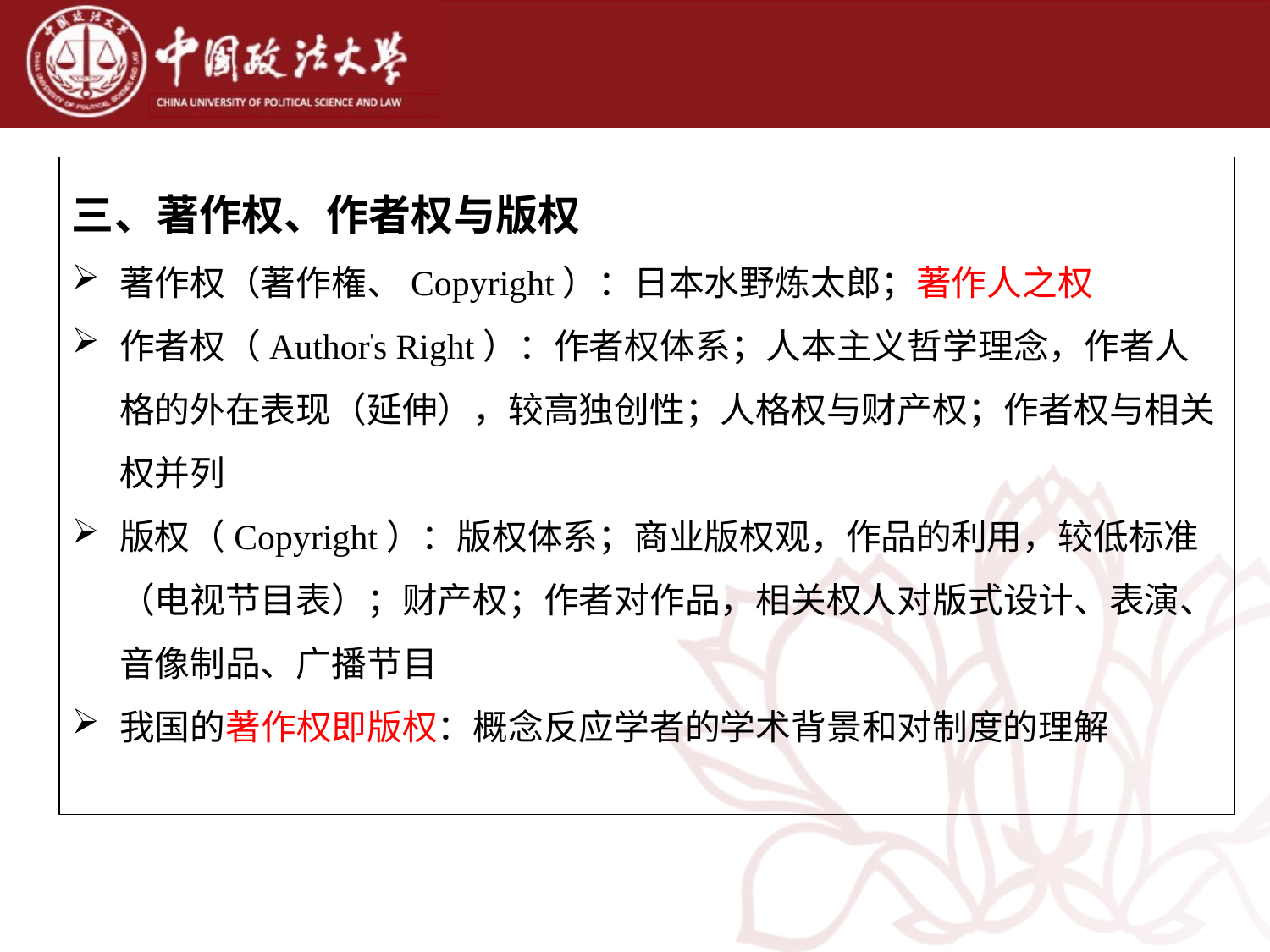

三、著作权、作者权与版权
著作权（著作権、Copyright）：日本水野炼太郎；著作人之权
作者权（Author's Right）：作者权体系；人本主义哲学理念，作者人格的外在表现（延伸），较高独创性；人格权与财产权；作者权与相关权并列
版权（Copyright）：版权体系；商业版权观，作品的利用，较低标准（电视节目表）；财产权；作者对作品，相关权人对版式设计、表演、音像制品、广播节目
我国的著作权即版权：概念反应学者的学术背景和对制度的理解